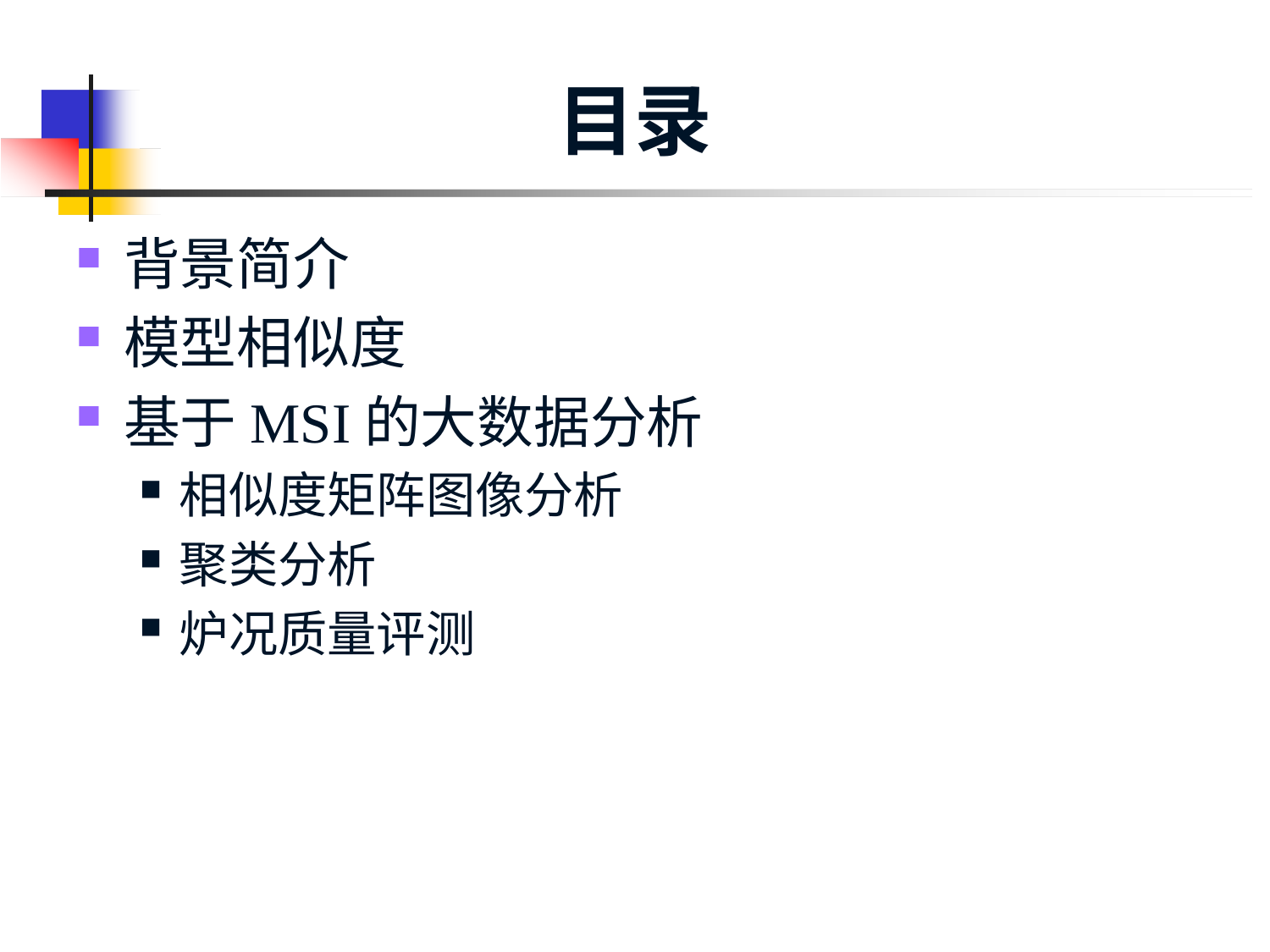

# 目录
背景简介
模型相似度
基于MSI的大数据分析
相似度矩阵图像分析
聚类分析
炉况质量评测